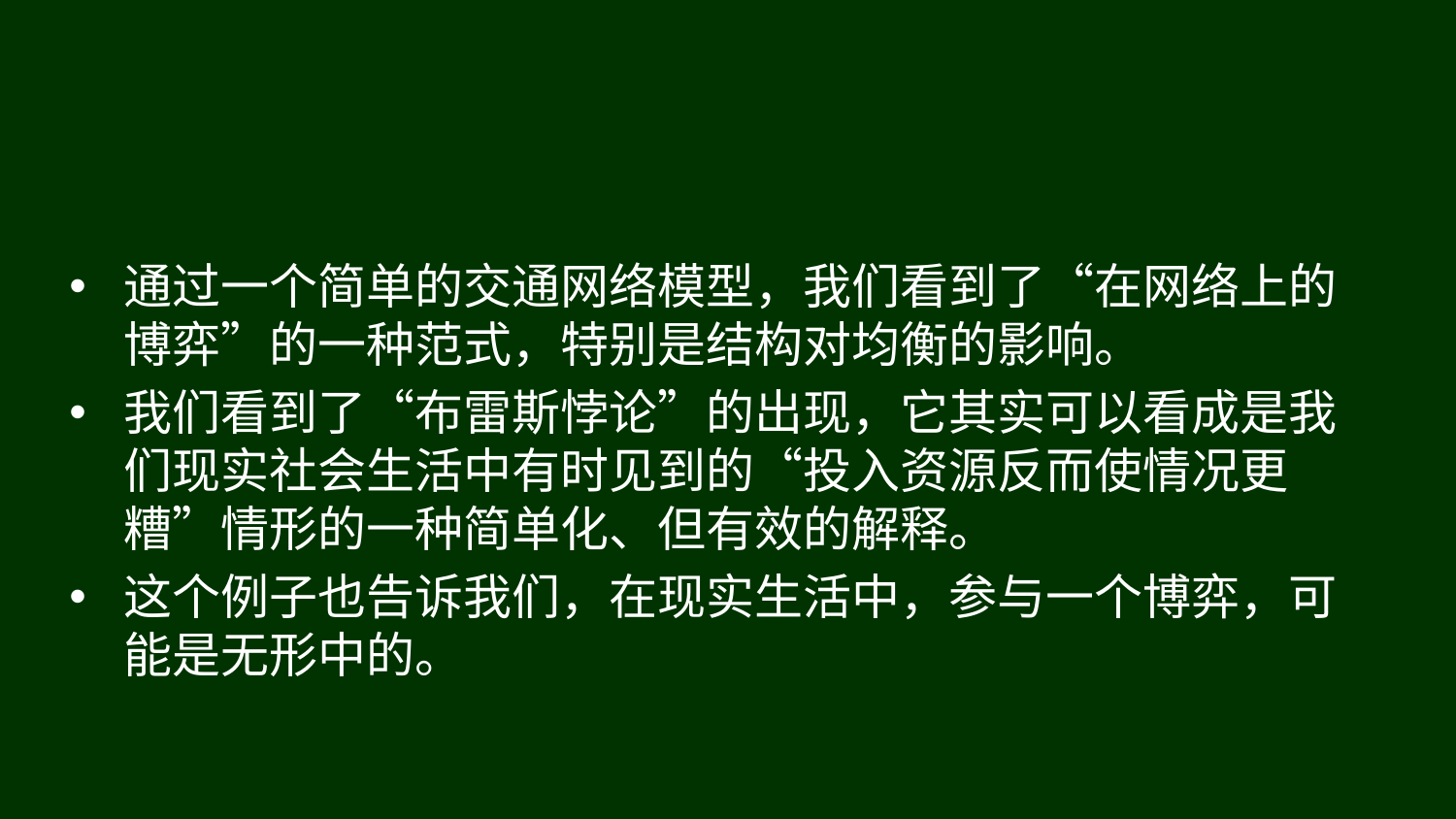

#
通过一个简单的交通网络模型，我们看到了“在网络上的博弈”的一种范式，特别是结构对均衡的影响。
我们看到了“布雷斯悖论”的出现，它其实可以看成是我们现实社会生活中有时见到的“投入资源反而使情况更糟”情形的一种简单化、但有效的解释。
这个例子也告诉我们，在现实生活中，参与一个博弈，可能是无形中的。